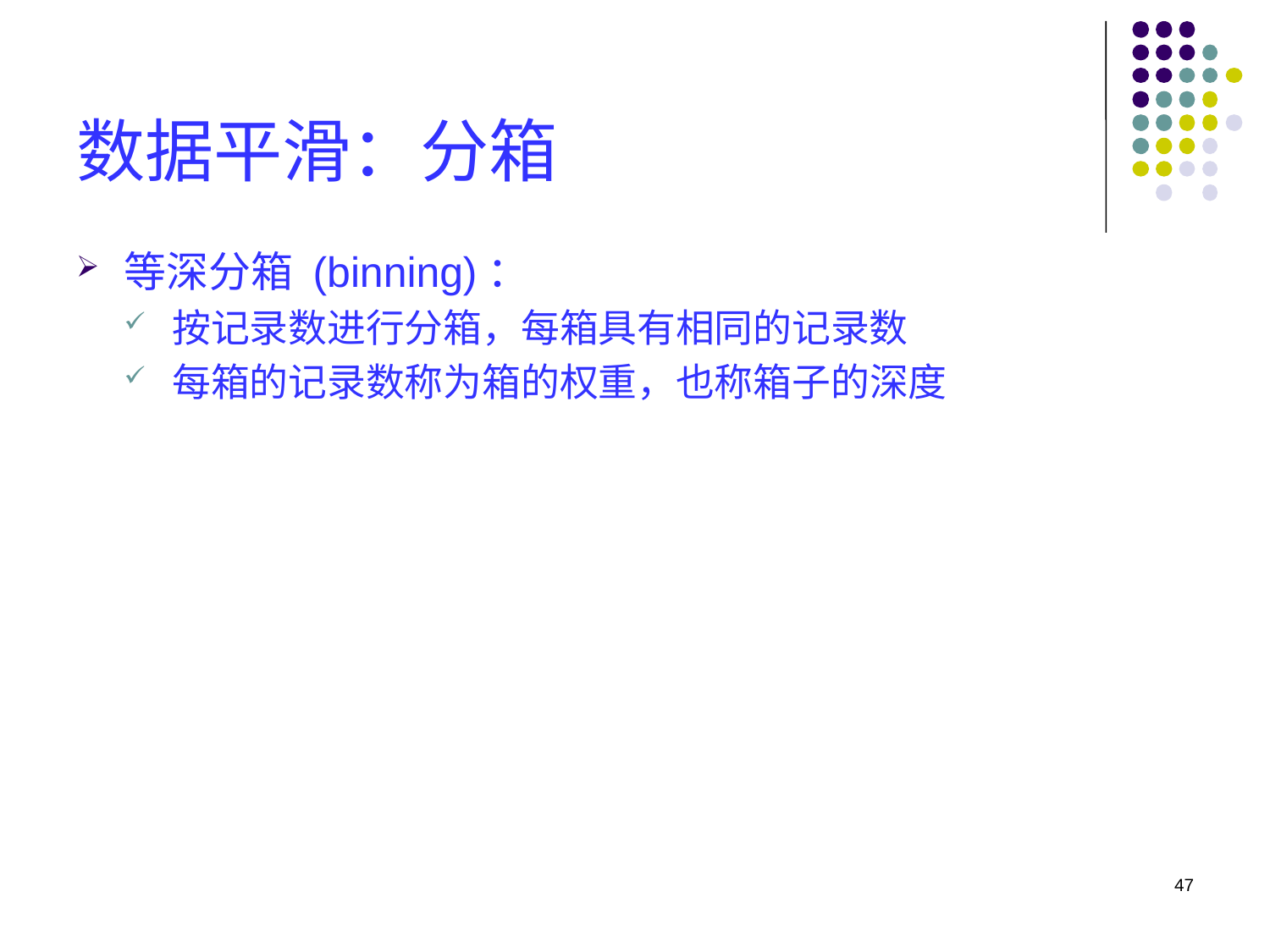

# 数据平滑：分箱
等深分箱 (binning)：
按记录数进行分箱，每箱具有相同的记录数
每箱的记录数称为箱的权重，也称箱子的深度

47